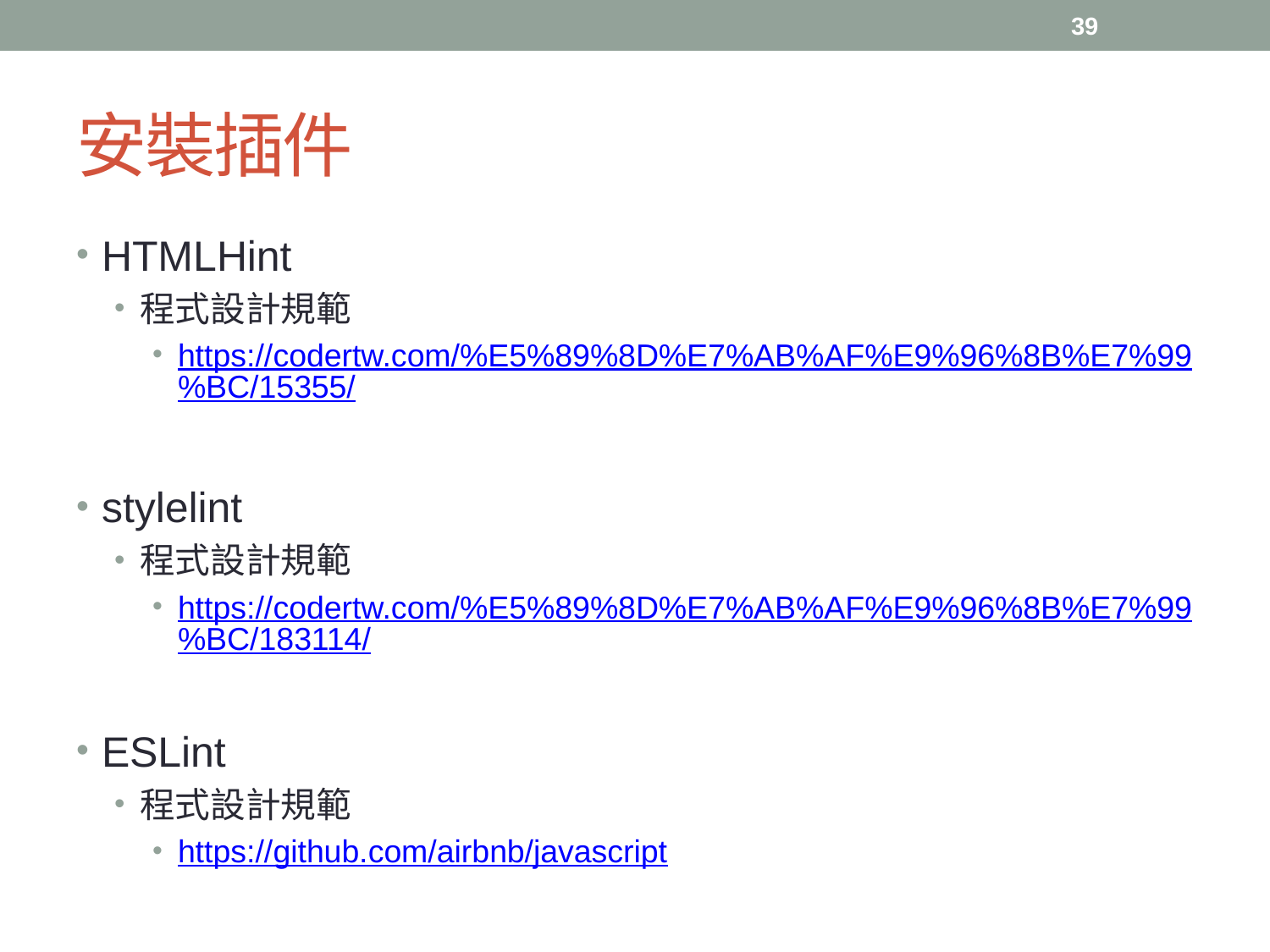

39
# 安裝插件
HTMLHint
程式設計規範
https://codertw.com/%E5%89%8D%E7%AB%AF%E9%96%8B%E7%99%BC/15355/

stylelint
程式設計規範
https://codertw.com/%E5%89%8D%E7%AB%AF%E9%96%8B%E7%99%BC/183114/

ESLint
程式設計規範
https://github.com/airbnb/javascript